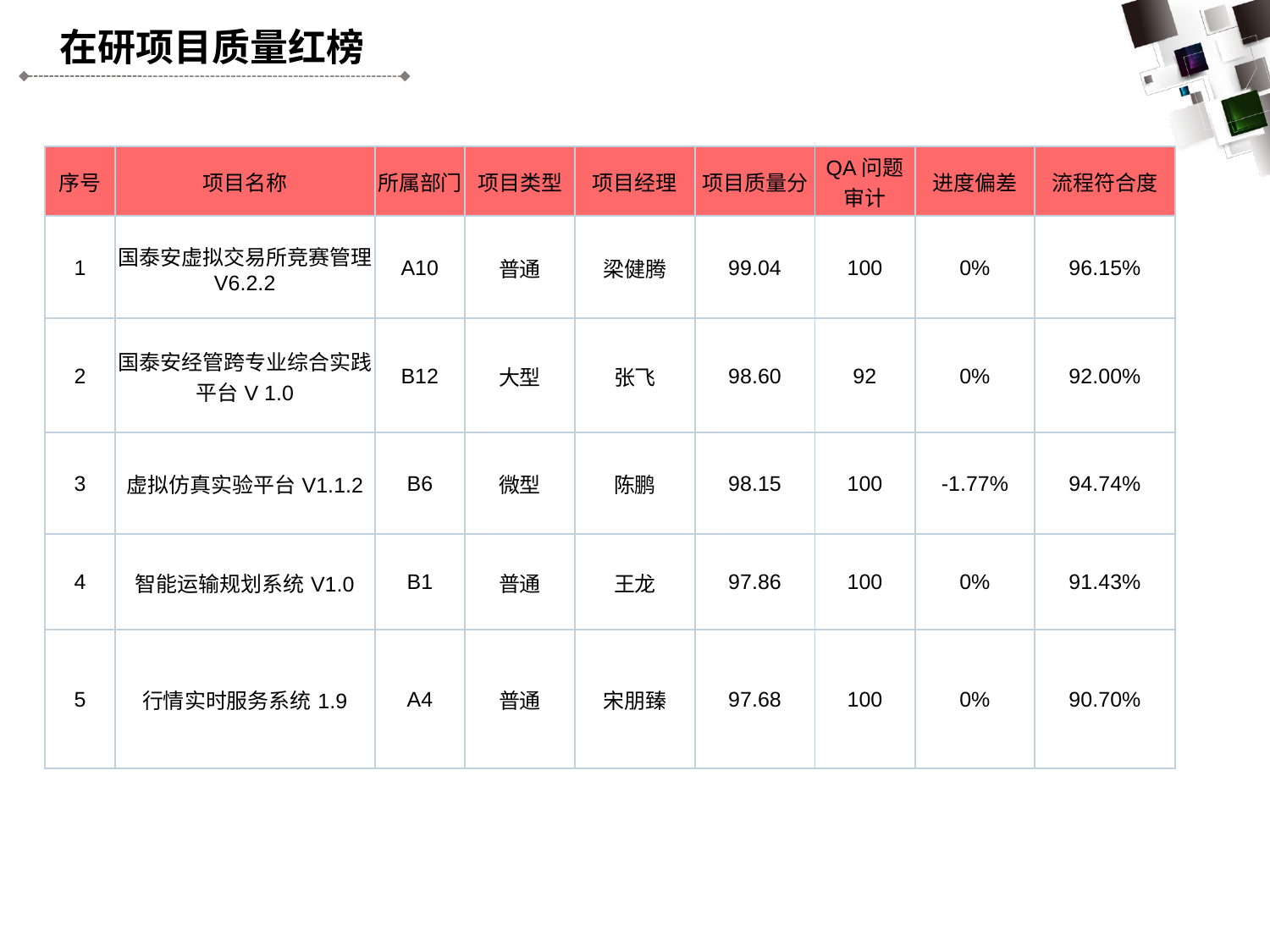

在研项目质量红榜

| 序号 | 项目名称 | 所属部门 | 项目类型 | 项目经理 | 项目质量分 | QA问题审计 | 进度偏差 | 流程符合度 |
| --- | --- | --- | --- | --- | --- | --- | --- | --- |
| 1 | 国泰安虚拟交易所竞赛管理 V6.2.2 | A10 | 普通 | 梁健腾 | 99.04 | 100 | 0% | 96.15% |
| 2 | 国泰安经管跨专业综合实践平台V 1.0 | B12 | 大型 | 张飞 | 98.60 | 92 | 0% | 92.00% |
| 3 | 虚拟仿真实验平台V1.1.2 | B6 | 微型 | 陈鹏 | 98.15 | 100 | -1.77% | 94.74% |
| 4 | 智能运输规划系统V1.0 | B1 | 普通 | 王龙 | 97.86 | 100 | 0% | 91.43% |
| 5 | 行情实时服务系统1.9 | A4 | 普通 | 宋朋臻 | 97.68 | 100 | 0% | 90.70% |